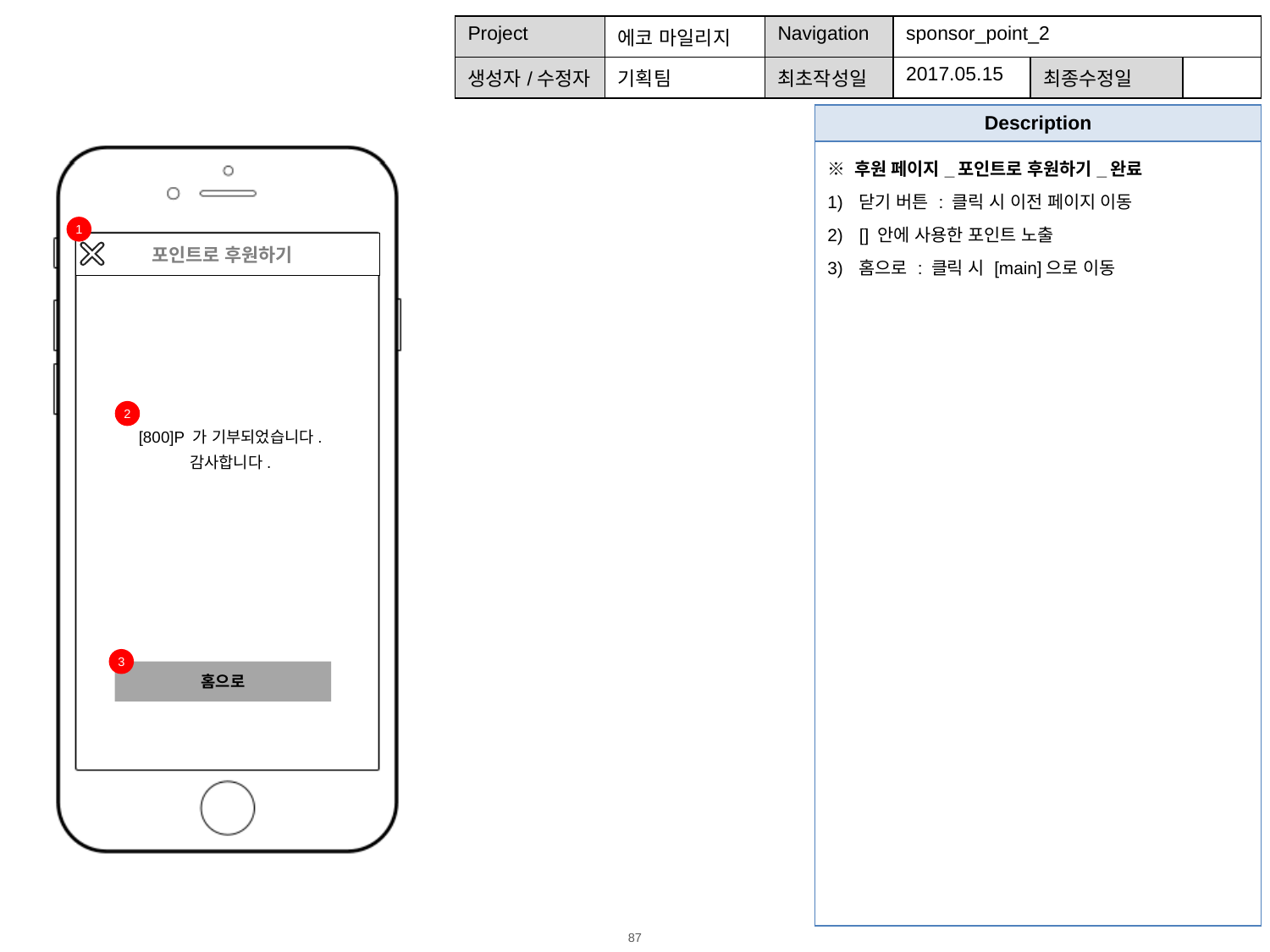

| Project | 에코 마일리지 | Navigation | sponsor\_point\_2 |  |  |
| --- | --- | --- | --- | --- | --- |
| 생성자/수정자 | 기획팀 | 최초작성일 | 2017.05.15 | 최종수정일 |  |

| Description |
| --- |
| ※ 후원 페이지\_포인트로 후원하기\_완료 닫기 버튼 : 클릭 시 이전 페이지 이동 [] 안에 사용한 포인트 노출 홈으로 : 클릭 시 [main]으로 이동 |
1
            포인트로 후원하기

2
[800]P 가 기부되었습니다.
감사합니다.
3
홈으로